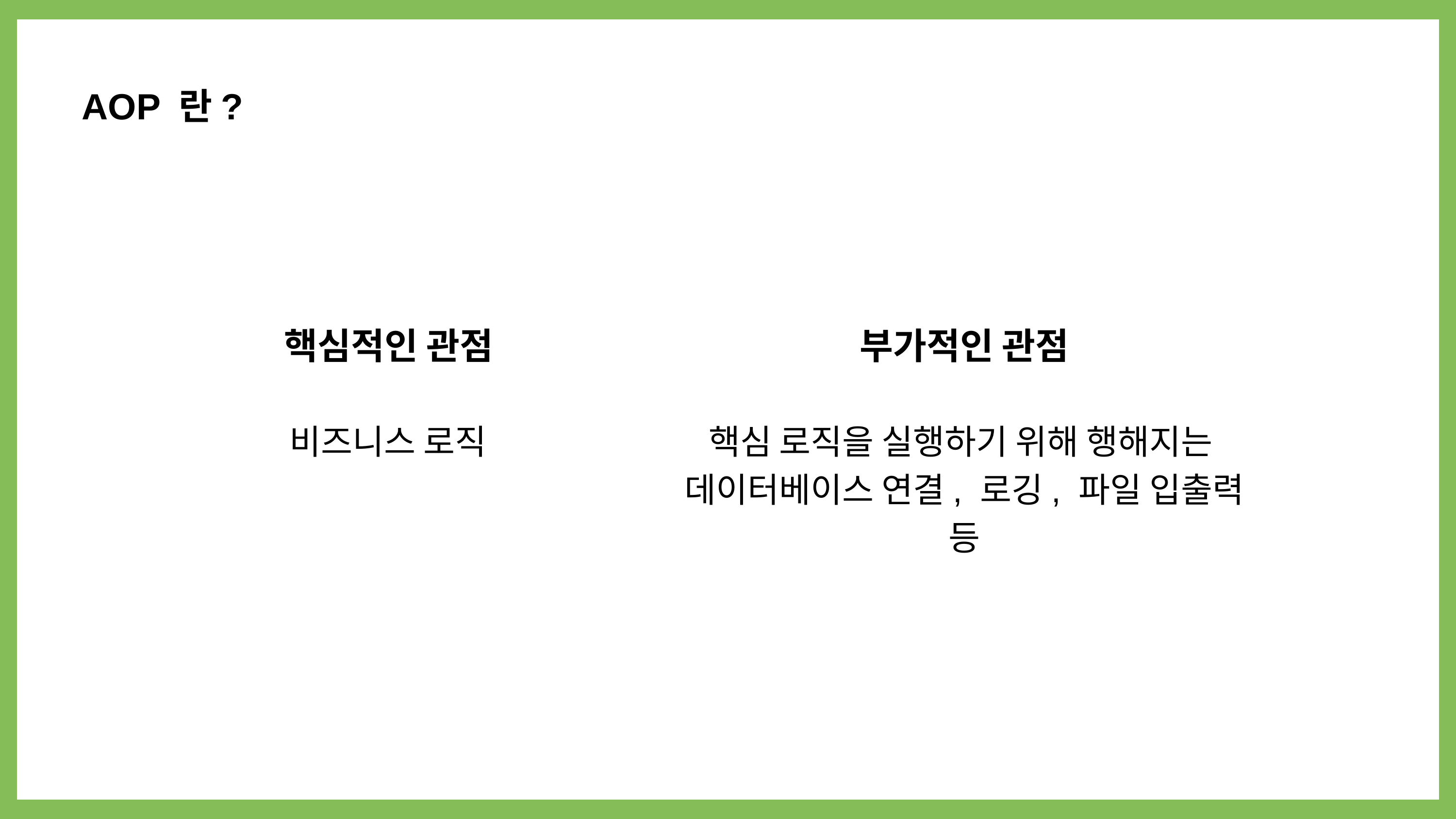

AOP 란?
핵심적인 관점
부가적인 관점
비즈니스 로직
핵심 로직을 실행하기 위해 행해지는
데이터베이스 연결, 로깅, 파일 입출력 등